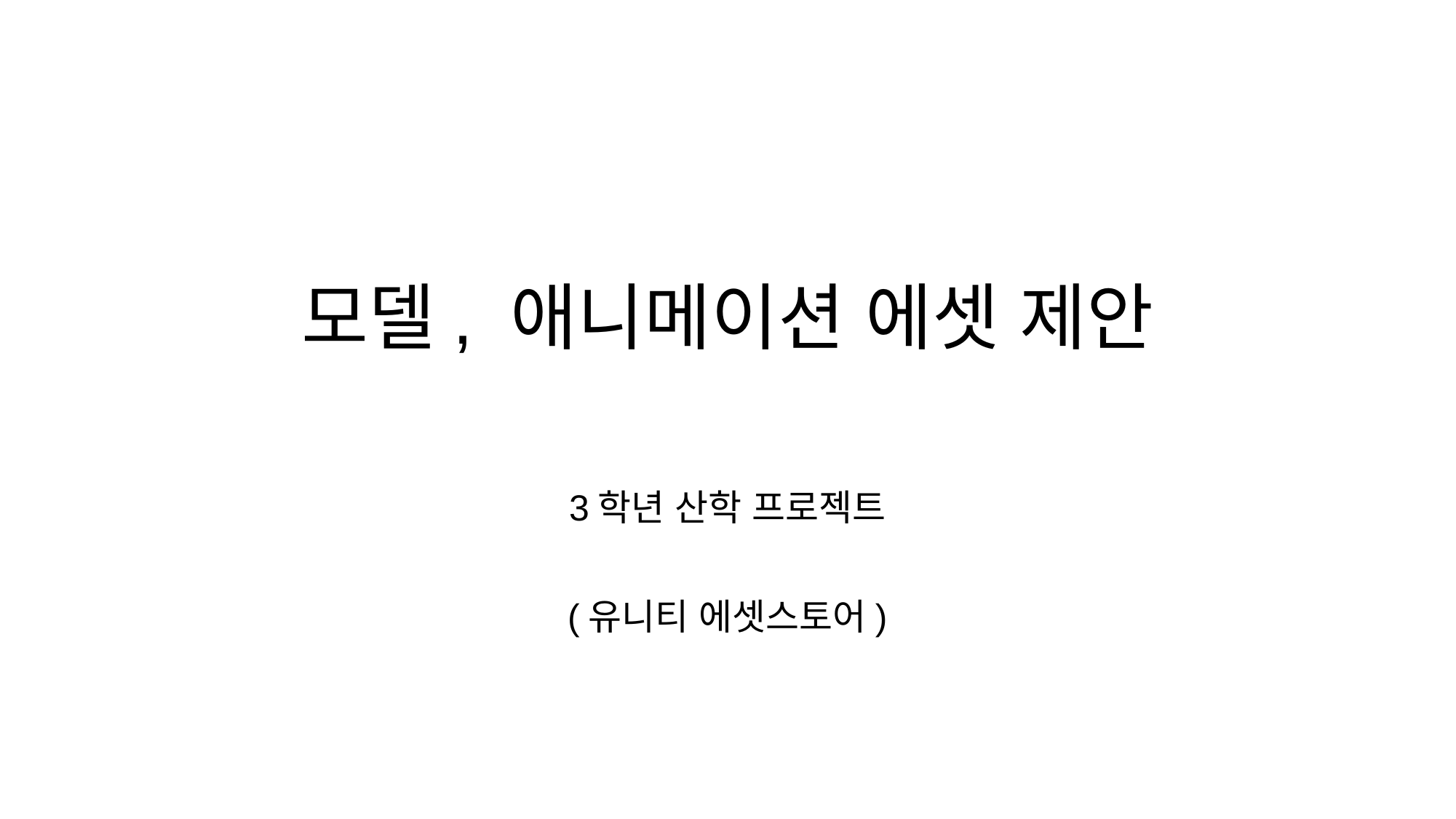

# 모델, 애니메이션 에셋 제안
3학년 산학 프로젝트

(유니티 에셋스토어)